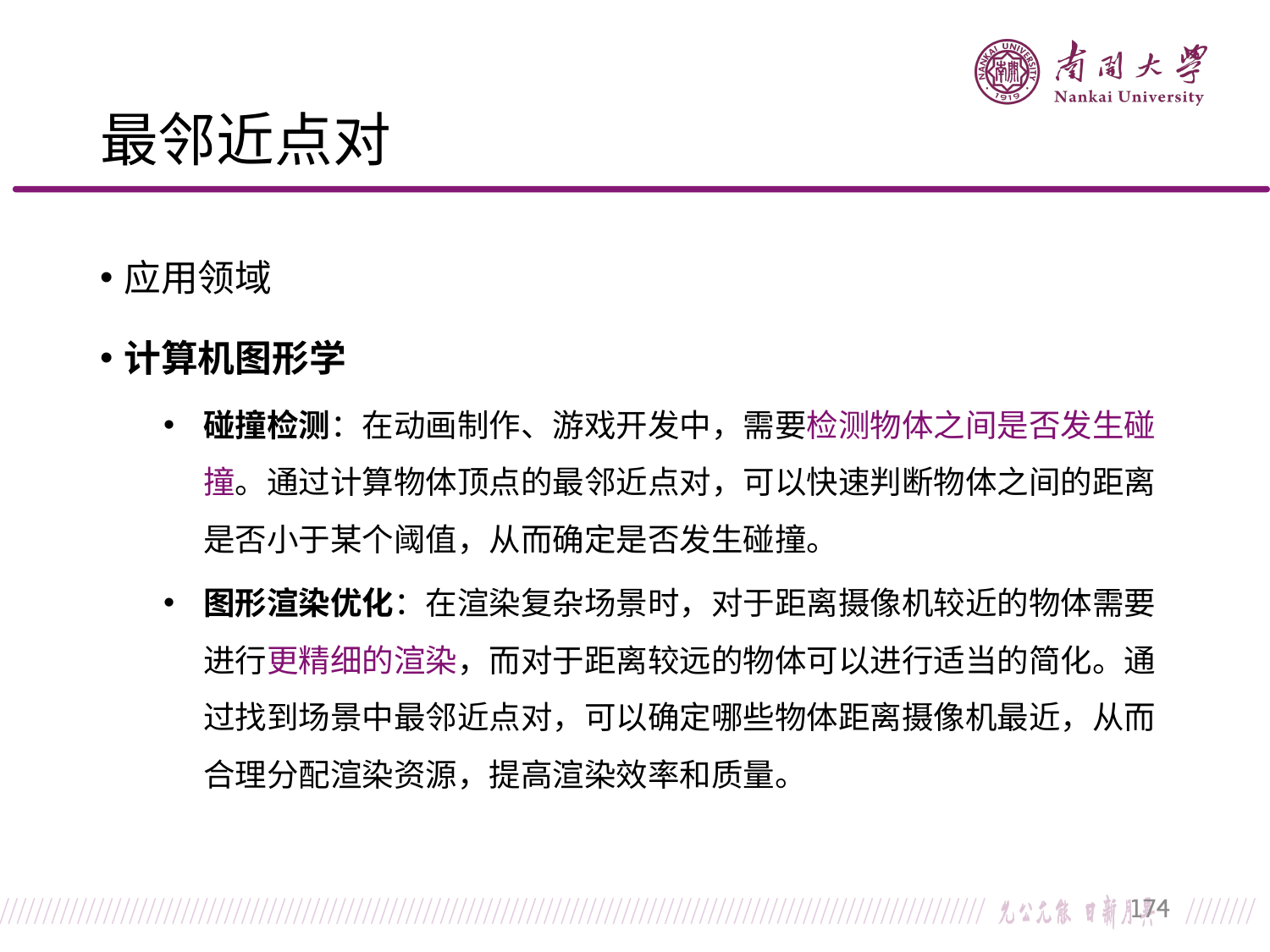

# 最邻近点对
应用领域
计算机图形学
碰撞检测：在动画制作、游戏开发中，需要检测物体之间是否发生碰撞。通过计算物体顶点的最邻近点对，可以快速判断物体之间的距离是否小于某个阈值，从而确定是否发生碰撞。
图形渲染优化：在渲染复杂场景时，对于距离摄像机较近的物体需要进行更精细的渲染，而对于距离较远的物体可以进行适当的简化。通过找到场景中最邻近点对，可以确定哪些物体距离摄像机最近，从而合理分配渲染资源，提高渲染效率和质量。

174